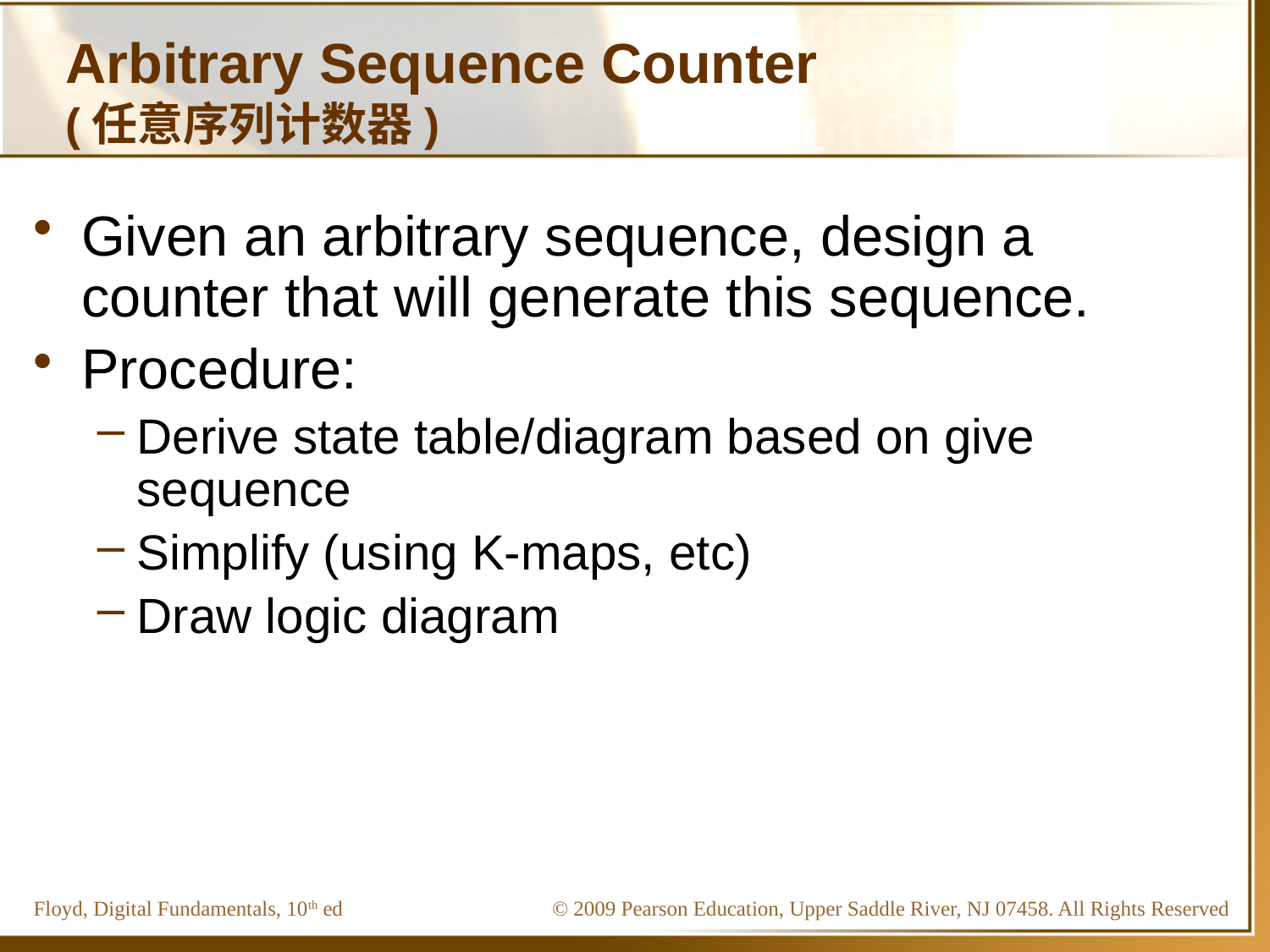

# Arbitrary Sequence Counter (任意序列计数器)
Given an arbitrary sequence, design a counter that will generate this sequence.
Procedure:
Derive state table/diagram based on give sequence
Simplify (using K-maps, etc)
Draw logic diagram